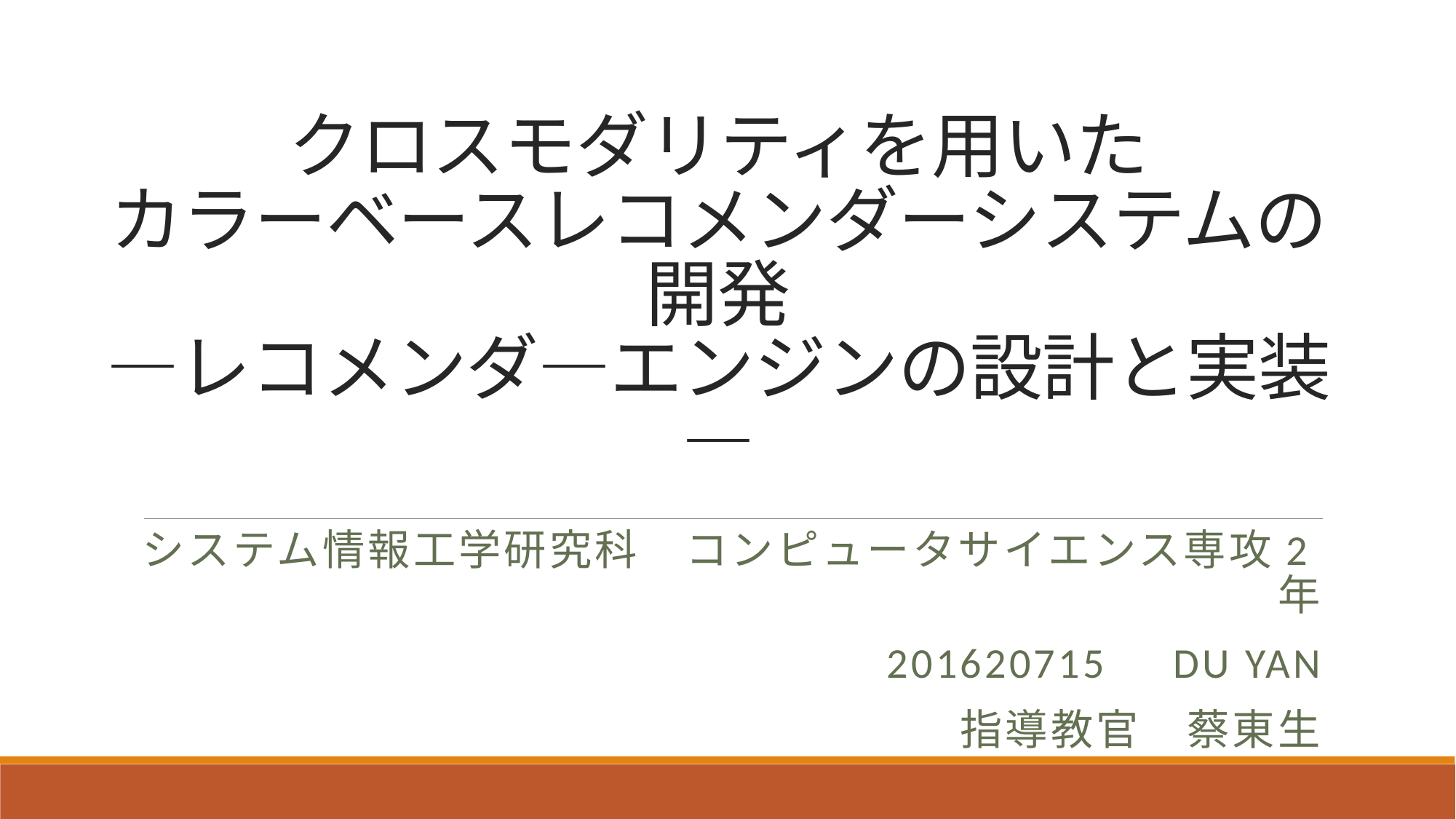

# クロスモダリティを用いた カラーベースレコメンダーシステムの開発 ―レコメンダ―エンジンの設計と実装―
システム情報工学研究科　コンピュータサイエンス専攻2年
201620715　DU YAN
指導教官　蔡東生